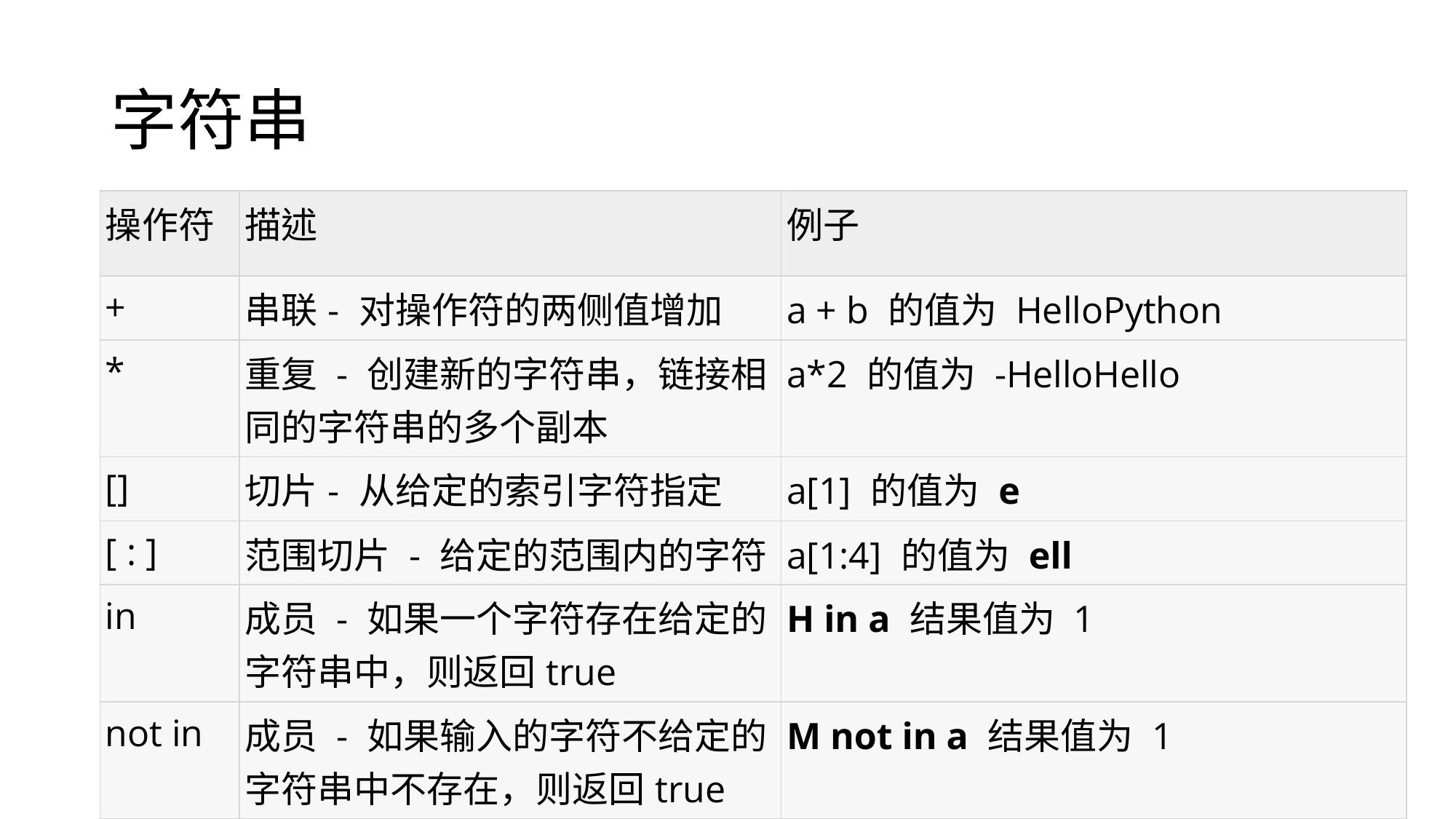

# 字符串
| 操作符 | 描述 | 例子 |
| --- | --- | --- |
| + | 串联- 对操作符的两侧值增加 | a + b 的值为 HelloPython |
| \* | 重复 - 创建新的字符串，链接相同的字符串的多个副本 | a\*2 的值为 -HelloHello |
| [] | 切片- 从给定的索引字符指定 | a[1] 的值为 e |
| [ : ] | 范围切片 - 给定的范围内的字符 | a[1:4] 的值为 ell |
| in | 成员 - 如果一个字符存在给定的字符串中，则返回true | H in a 结果值为 1 |
| not in | 成员 - 如果输入的字符不给定的字符串中不存在，则返回true | M not in a 结果值为 1 |
| % | 格式 - 执行字符串格式化 | “%d-%s” % (18, “age”) |